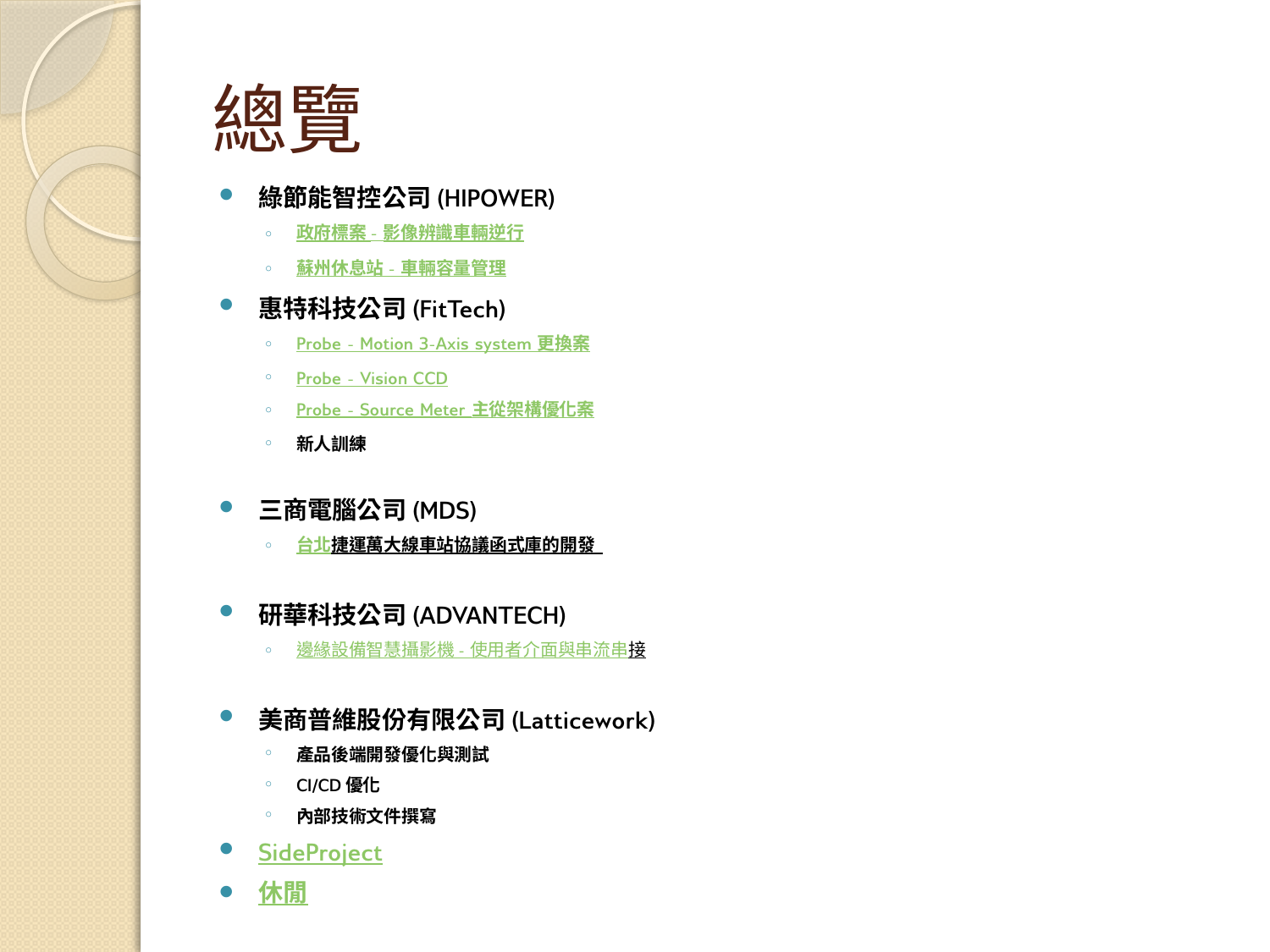

# 總覽
綠節能智控公司(HIPOWER)
政府標案 - 影像辨識車輛逆行
蘇州休息站 - 車輛容量管理
惠特科技公司(FitTech)
Probe - Motion 3-Axis system 更換案
Probe - Vision CCD
Probe - Source Meter 主從架構優化案
新人訓練
三商電腦公司(MDS)
台北捷運萬大線車站協議函式庫的開發
研華科技公司(ADVANTECH)
邊緣設備智慧攝影機 - 使用者介面與串流串接
美商普維股份有限公司(Latticework)
產品後端開發優化與測試
CI/CD優化
內部技術文件撰寫
SideProject
休閒